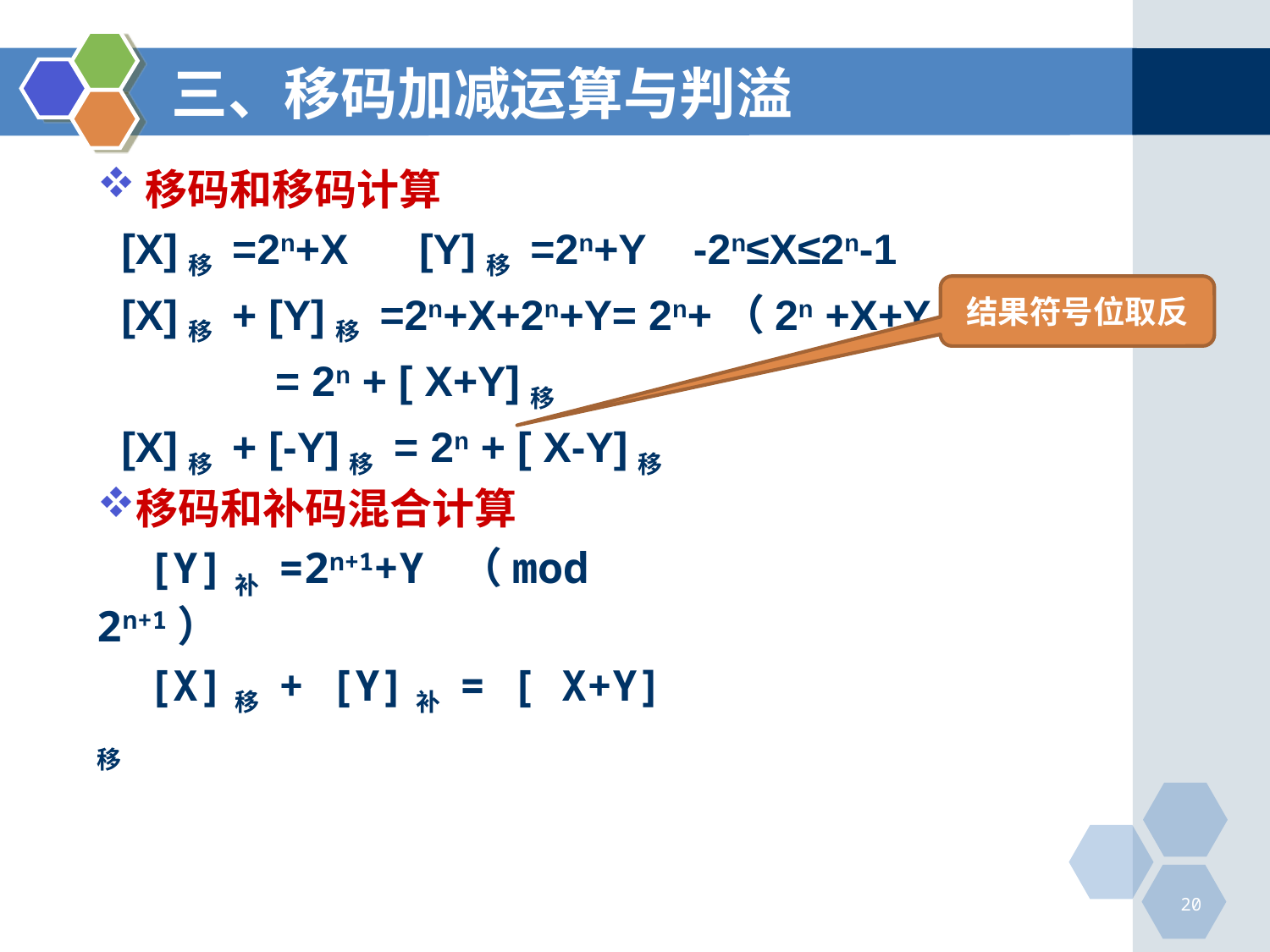

# 三、移码加减运算与判溢
移码和移码计算
  [X]移 =2n+X      [Y]移 =2n+Y    -2n≤X≤2n-1
  [X]移 + [Y]移 =2n+X+2n+Y= 2n+（2n +X+Y）
               = 2n + [ X+Y]移
  [X]移 + [-Y]移 = 2n + [ X-Y]移
结果符号位取反
移码和补码混合计算
  [Y]补 =2n+1+Y （mod 2n+1）
  [X]移 + [Y]补 = [ X+Y]移
20